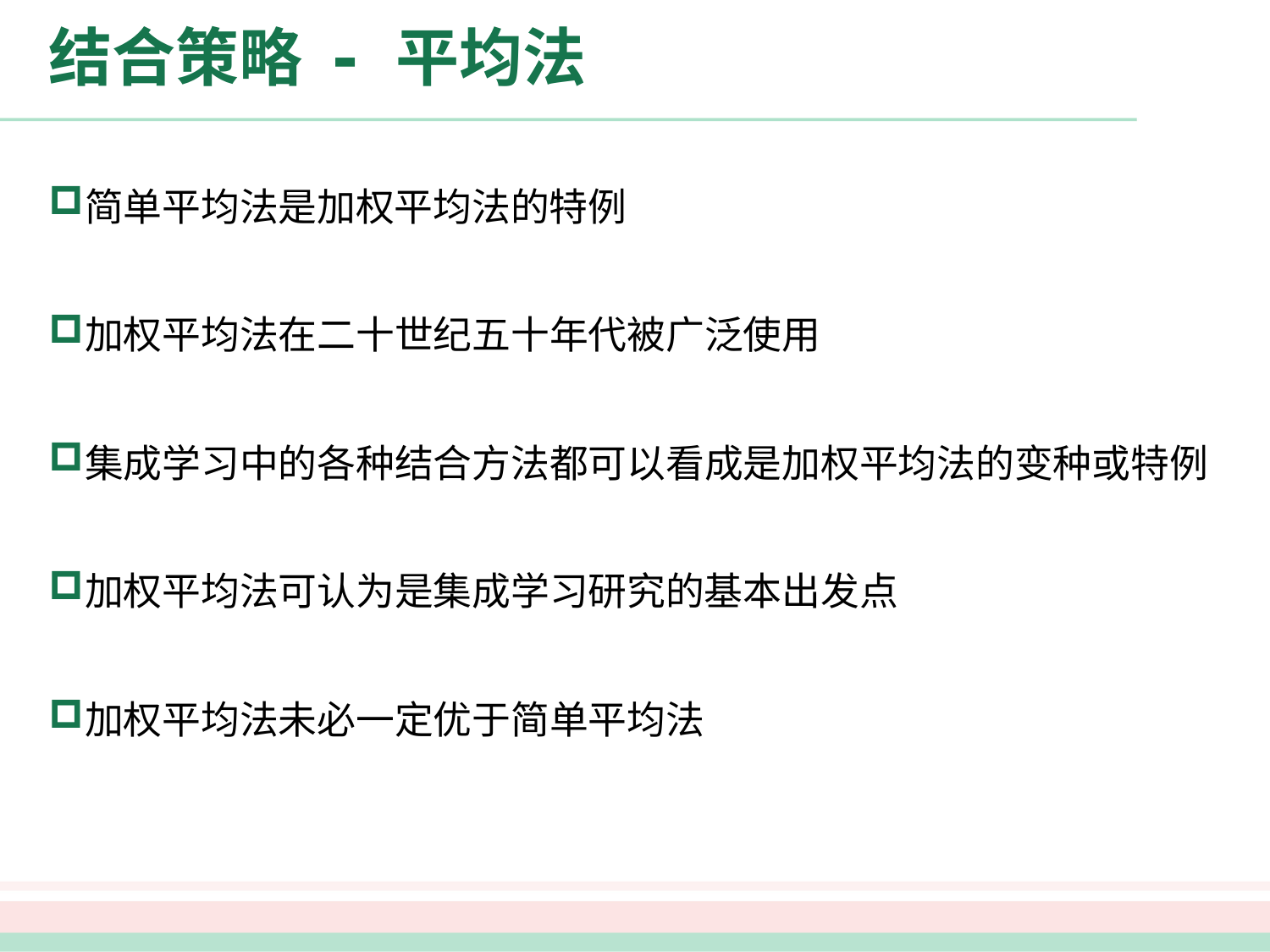

# 结合策略 - 平均法
简单平均法是加权平均法的特例

加权平均法在二十世纪五十年代被广泛使用

集成学习中的各种结合方法都可以看成是加权平均法的变种或特例

加权平均法可认为是集成学习研究的基本出发点

加权平均法未必一定优于简单平均法